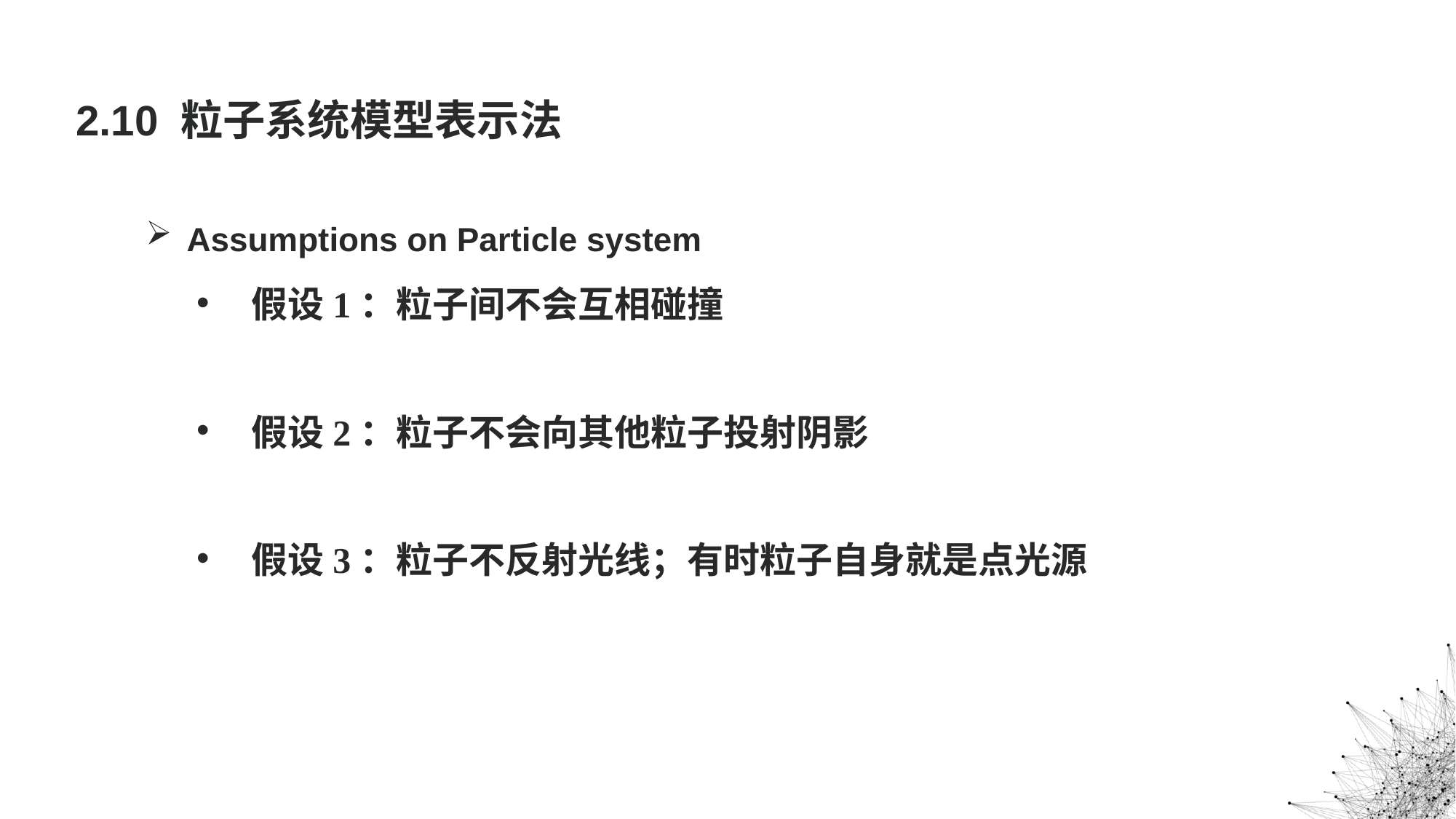

2.10 粒子系统模型表示法
Assumptions on Particle system
假设1：粒子间不会互相碰撞

假设2：粒子不会向其他粒子投射阴影

假设3：粒子不反射光线；有时粒子自身就是点光源